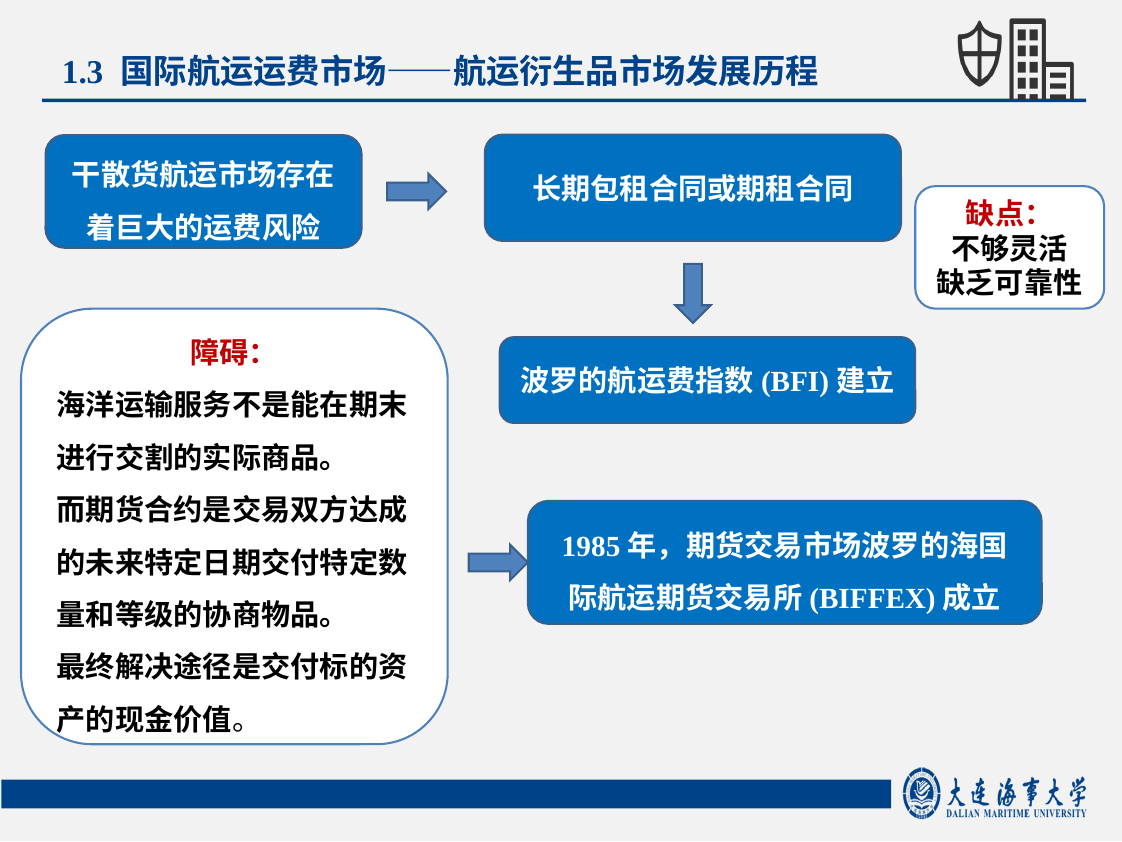

1.3 国际航运运费市场——航运衍生品市场发展历程
长期包租合同或期租合同
干散货航运市场存在着巨大的运费风险

缺点：
不够灵活
缺乏可靠性

障碍：
海洋运输服务不是能在期末进行交割的实际商品。
而期货合约是交易双方达成的未来特定日期交付特定数量和等级的协商物品。
最终解决途径是交付标的资产的现金价值。
波罗的航运费指数(BFI)建立
1985年，期货交易市场波罗的海国际航运期货交易所(BIFFEX)成立